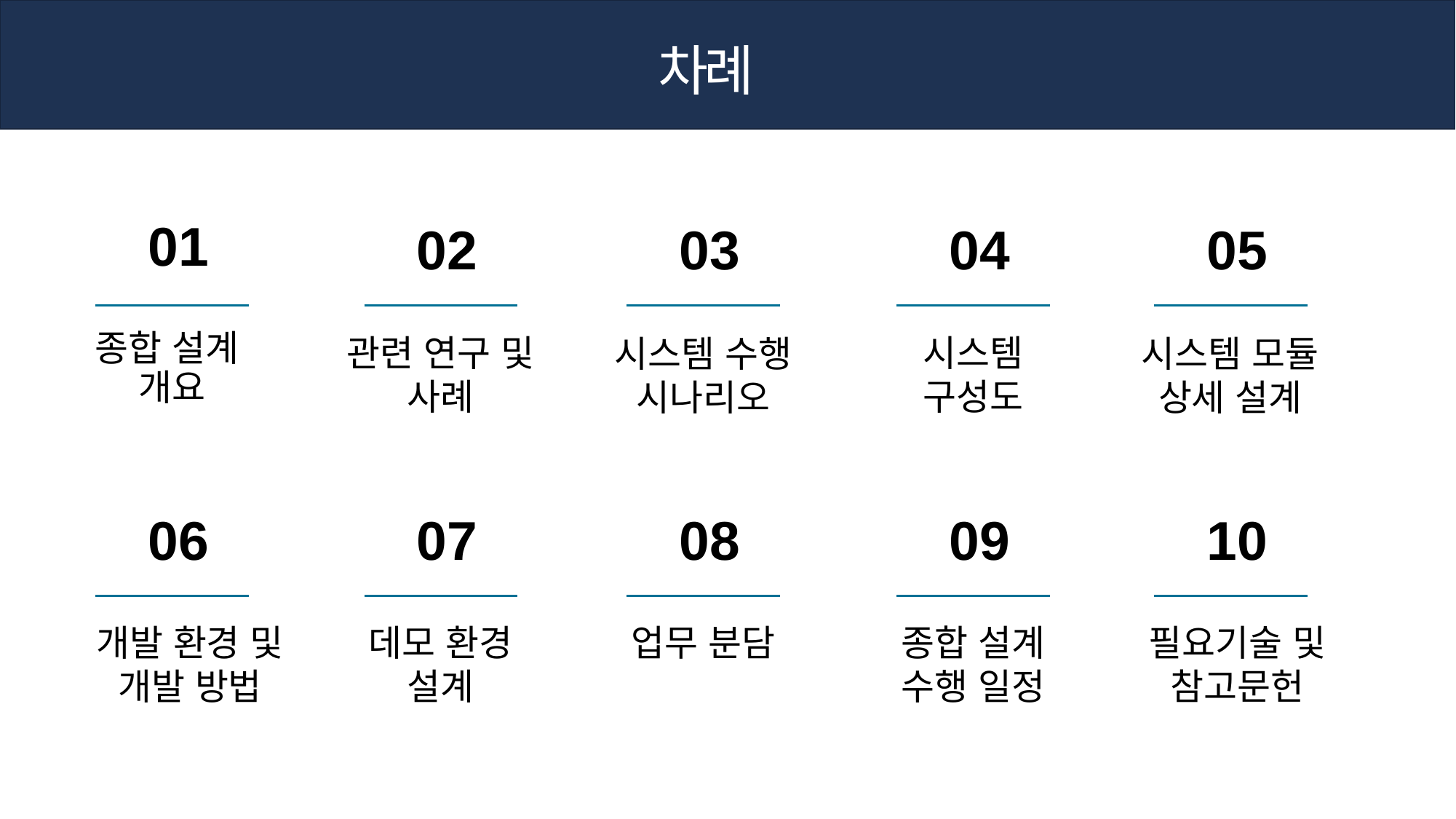

차례

04
05
01
02
03
시스템 구성도
관련 연구 및 사례
종합 설계
개요
시스템 수행 시나리오
시스템 모듈 상세 설계
09
10
06
07
08
개발 환경 및 개발 방법
종합 설계 수행 일정
필요기술 및 참고문헌
데모 환경 설계
업무 분담